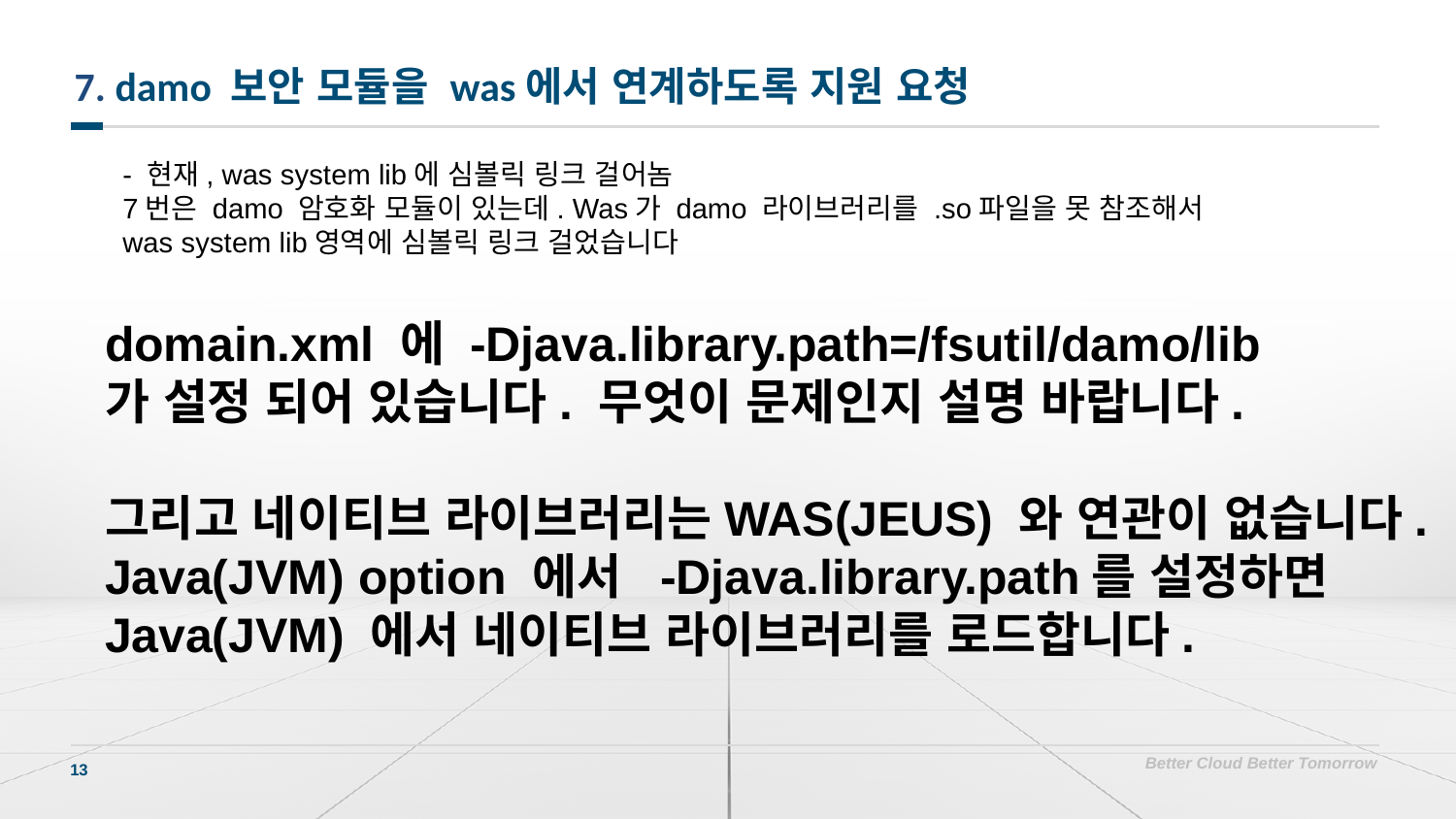

# 7. damo 보안 모듈을 was에서 연계하도록 지원 요청
- 현재, was system lib에 심볼릭 링크 걸어놈
7번은 damo 암호화 모듈이 있는데. Was가 damo 라이브러리를 .so파일을 못 참조해서 was system lib영역에 심볼릭 링크 걸었습니다
domain.xml 에 -Djava.library.path=/fsutil/damo/lib
가 설정 되어 있습니다. 무엇이 문제인지 설명 바랍니다.

그리고 네이티브 라이브러리는WAS(JEUS) 와 연관이 없습니다.
Java(JVM) option 에서  -Djava.library.path를 설정하면
Java(JVM) 에서 네이티브 라이브러리를 로드합니다.